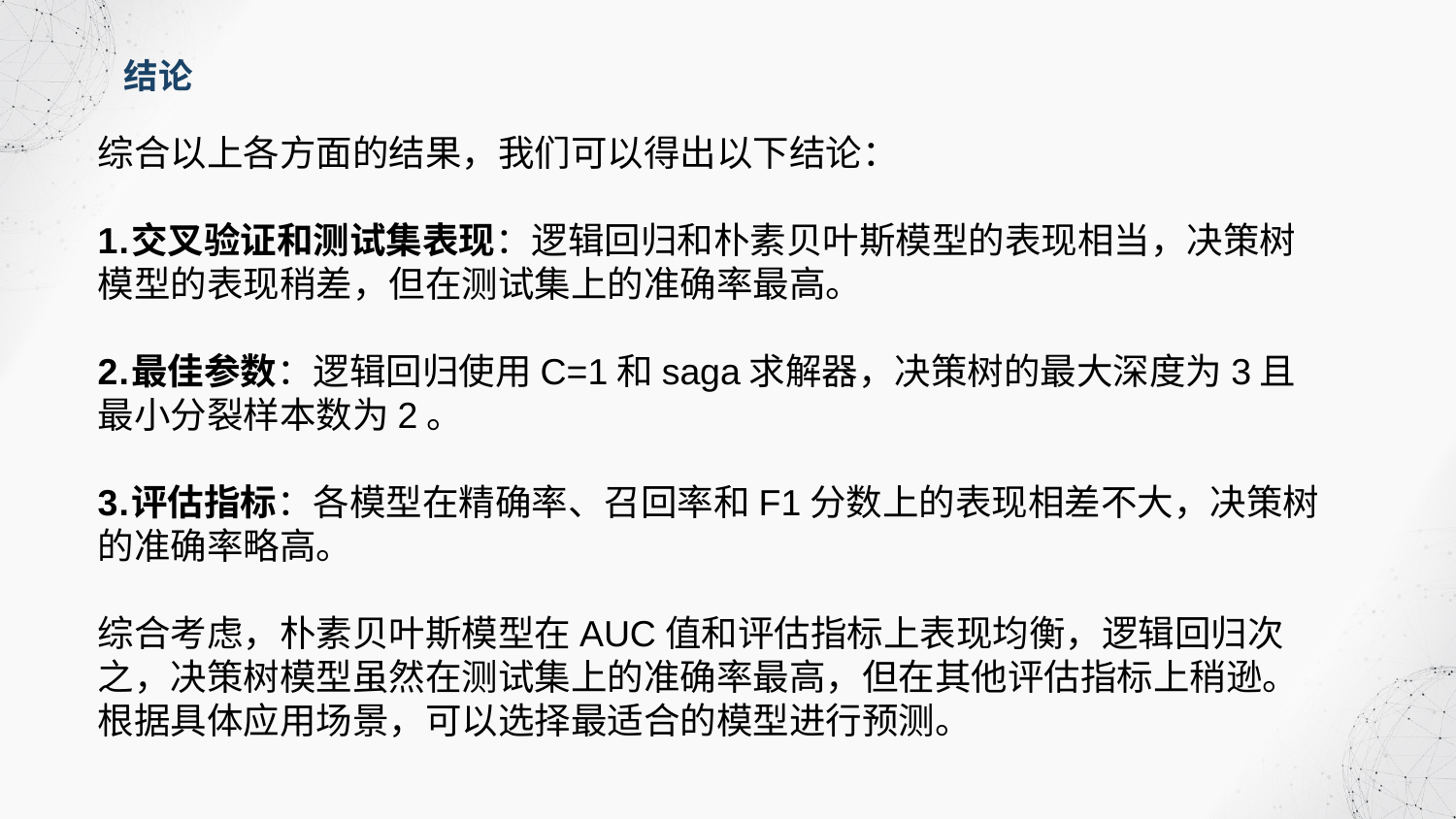

结论
综合以上各方面的结果，我们可以得出以下结论：

交叉验证和测试集表现：逻辑回归和朴素贝叶斯模型的表现相当，决策树模型的表现稍差，但在测试集上的准确率最高。

最佳参数：逻辑回归使用C=1和saga求解器，决策树的最大深度为3且最小分裂样本数为2。

评估指标：各模型在精确率、召回率和F1分数上的表现相差不大，决策树的准确率略高。

综合考虑，朴素贝叶斯模型在AUC值和评估指标上表现均衡，逻辑回归次之，决策树模型虽然在测试集上的准确率最高，但在其他评估指标上稍逊。根据具体应用场景，可以选择最适合的模型进行预测。